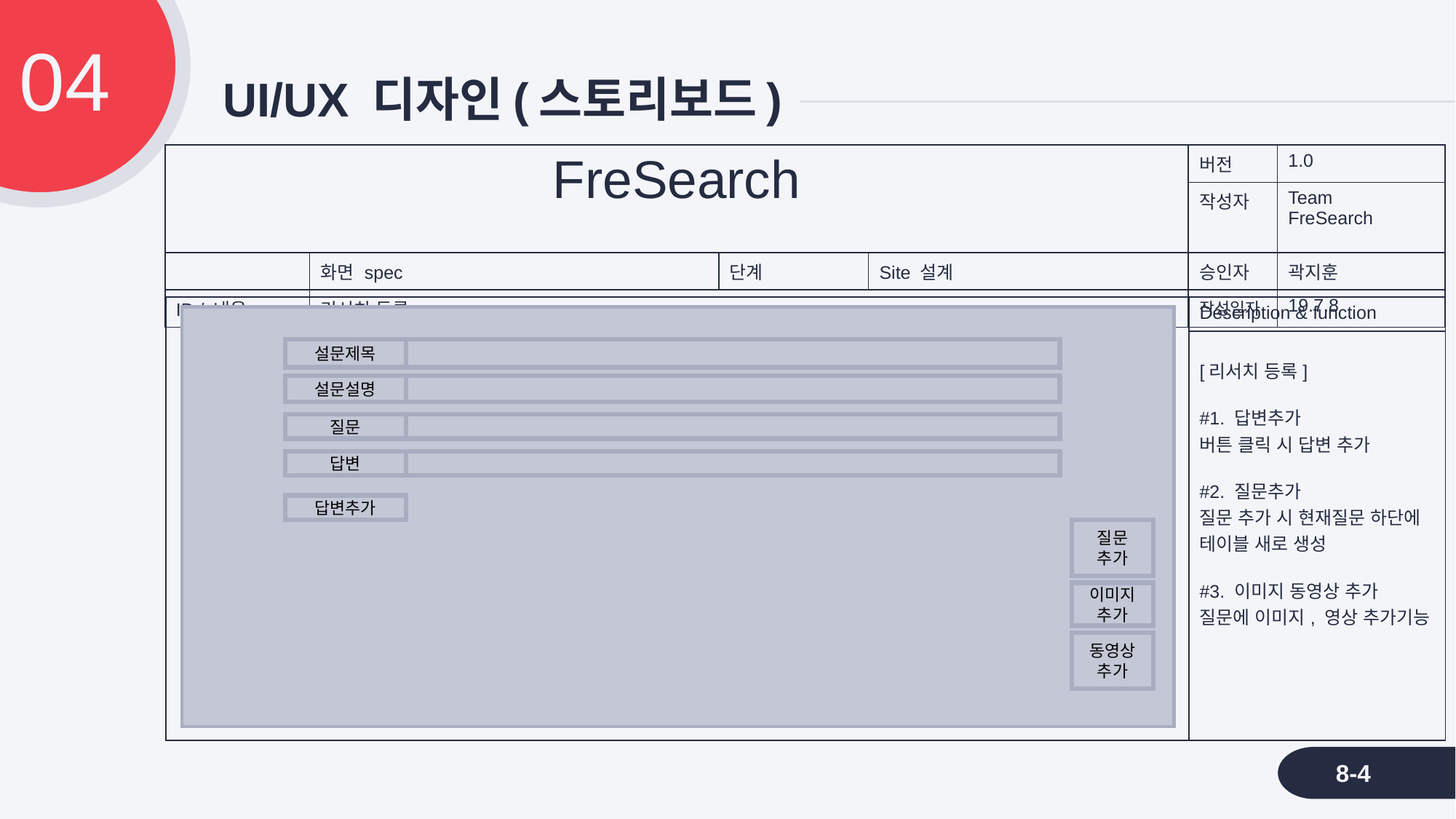

커뮤니티
04
# UI/UX 디자인(스토리보드)
실시간정보
최근 댓글
공지사항
| FreSearch |  |  |  | 버전 | 1.0 |
| --- | --- | --- | --- | --- | --- |
|  |  |  |  | 작성자 | Team FreSearch |
|  | 화면 spec | 단계 | Site 설계 | 승인자 | 곽지훈 |
| ID / 내용 | 리서치 등록 |  |  | 작성일자 | 19.7.8 |
최근 글
인기 핫딜
Wishlist
회원정보
후기게시판
|  | Description & function |
| --- | --- |
|  | [리서치 등록] #1. 답변추가 버튼 클릭 시 답변 추가 #2. 질문추가 질문 추가 시 현재질문 하단에 테이블 새로 생성 #3. 이미지 동영상 추가 질문에 이미지, 영상 추가기능 |

설문제목

설문설명

질문

답변
답변추가
질문
추가
이미지추가
동영상
추가
문의/건의
정보수정
지원
자유게시판
나의 글/
댓글 목록
이용안내
8-4